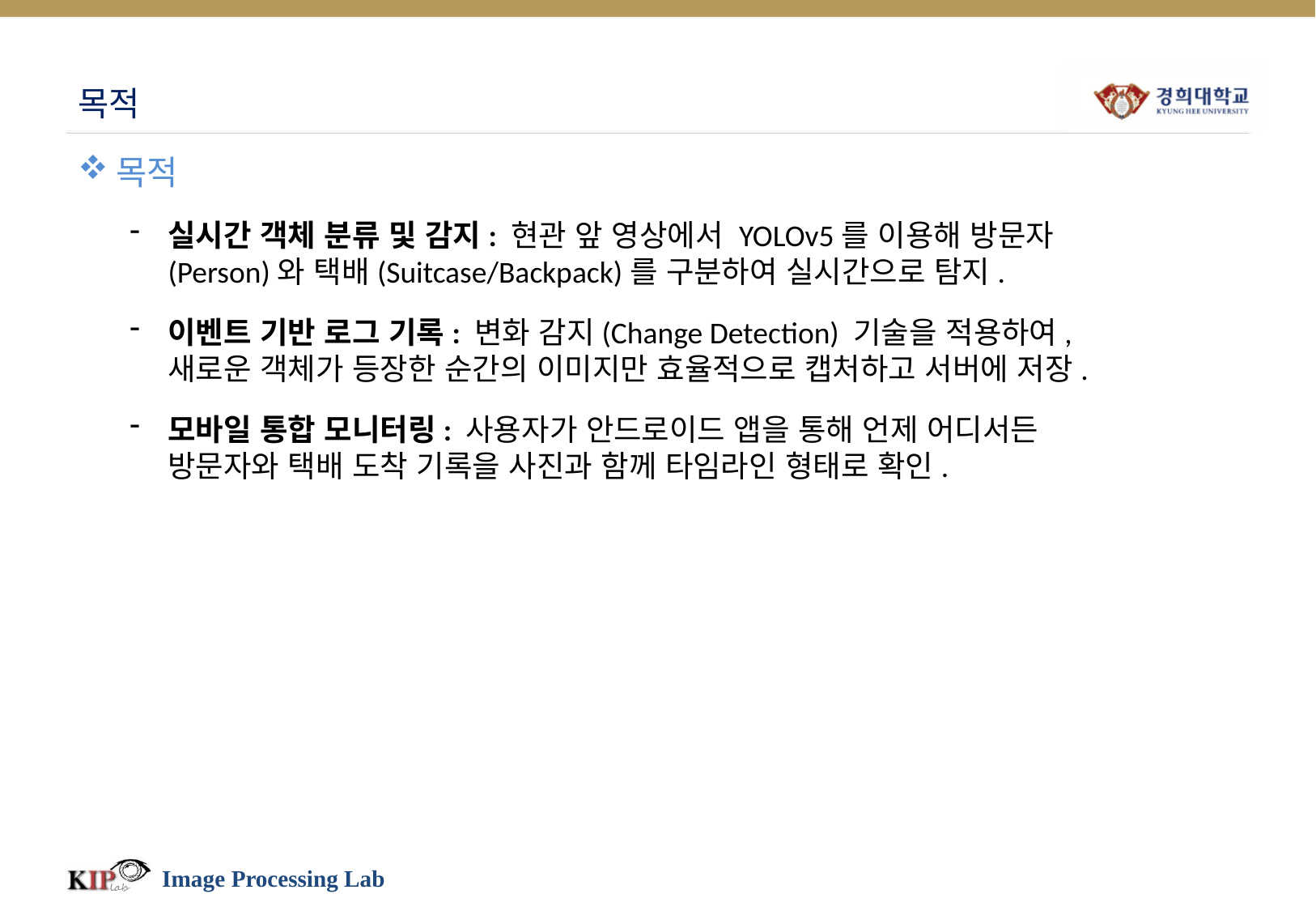

# 목적
목적
실시간 객체 분류 및 감지: 현관 앞 영상에서 YOLOv5를 이용해 방문자(Person)와 택배(Suitcase/Backpack)를 구분하여 실시간으로 탐지.
이벤트 기반 로그 기록: 변화 감지(Change Detection) 기술을 적용하여, 새로운 객체가 등장한 순간의 이미지만 효율적으로 캡처하고 서버에 저장.
모바일 통합 모니터링: 사용자가 안드로이드 앱을 통해 언제 어디서든 방문자와 택배 도착 기록을 사진과 함께 타임라인 형태로 확인.
Image Processing Lab